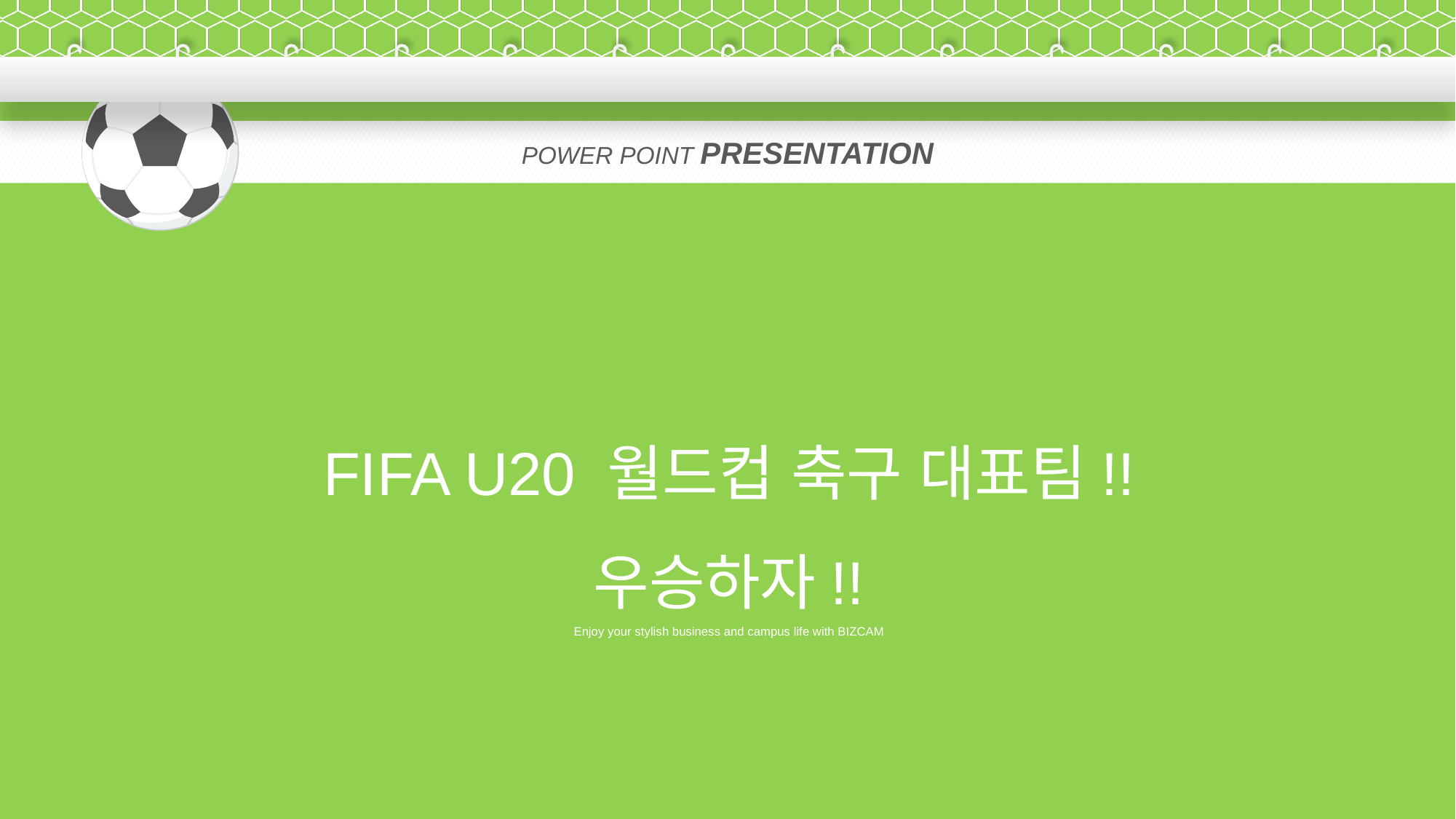

POWER POINT PRESENTATION
FIFA U20 월드컵 축구 대표팀!! 우승하자!!
Enjoy your stylish business and campus life with BIZCAM